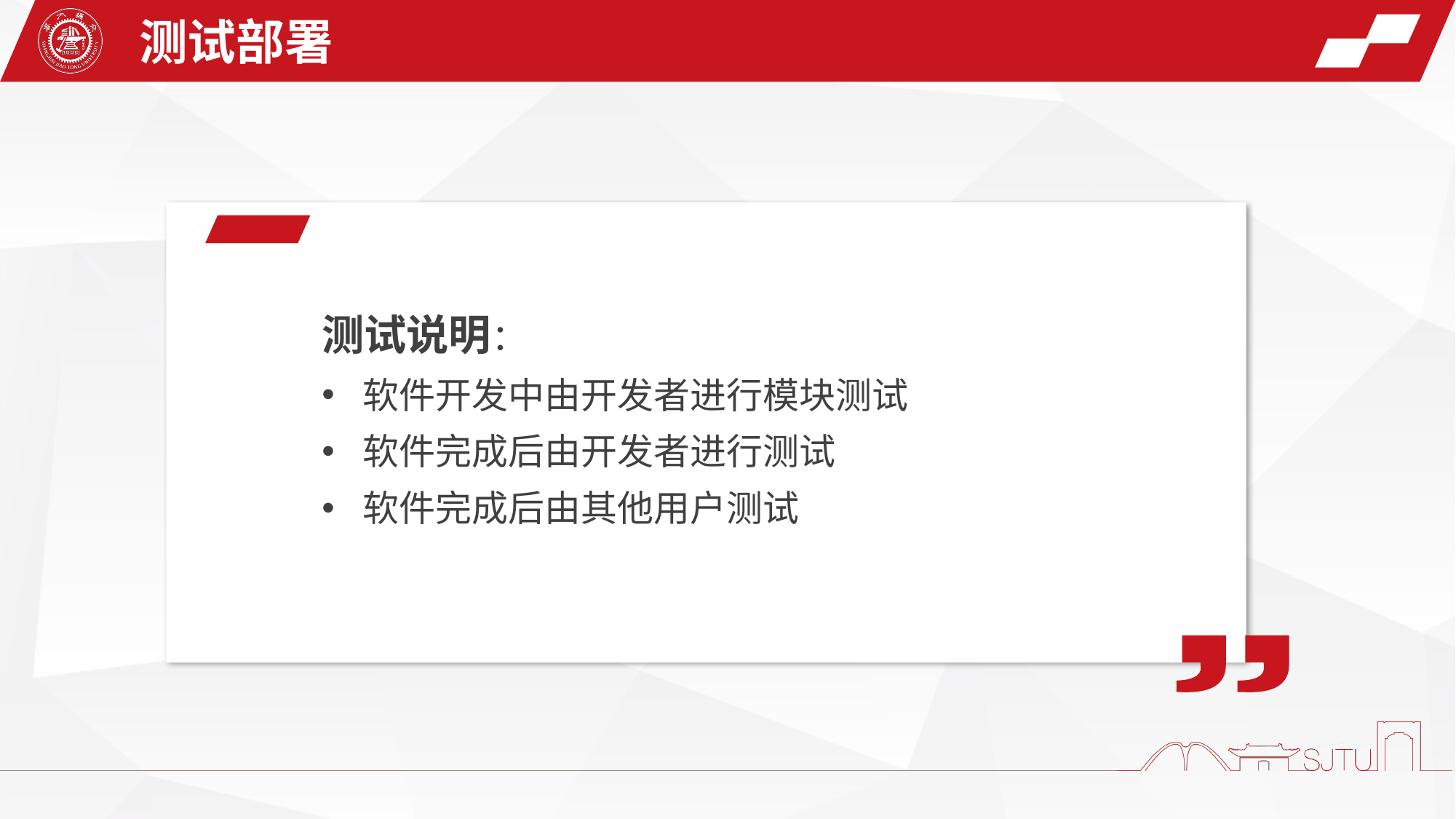

测试部署

测试说明：
软件开发中由开发者进行模块测试
软件完成后由开发者进行测试
软件完成后由其他用户测试